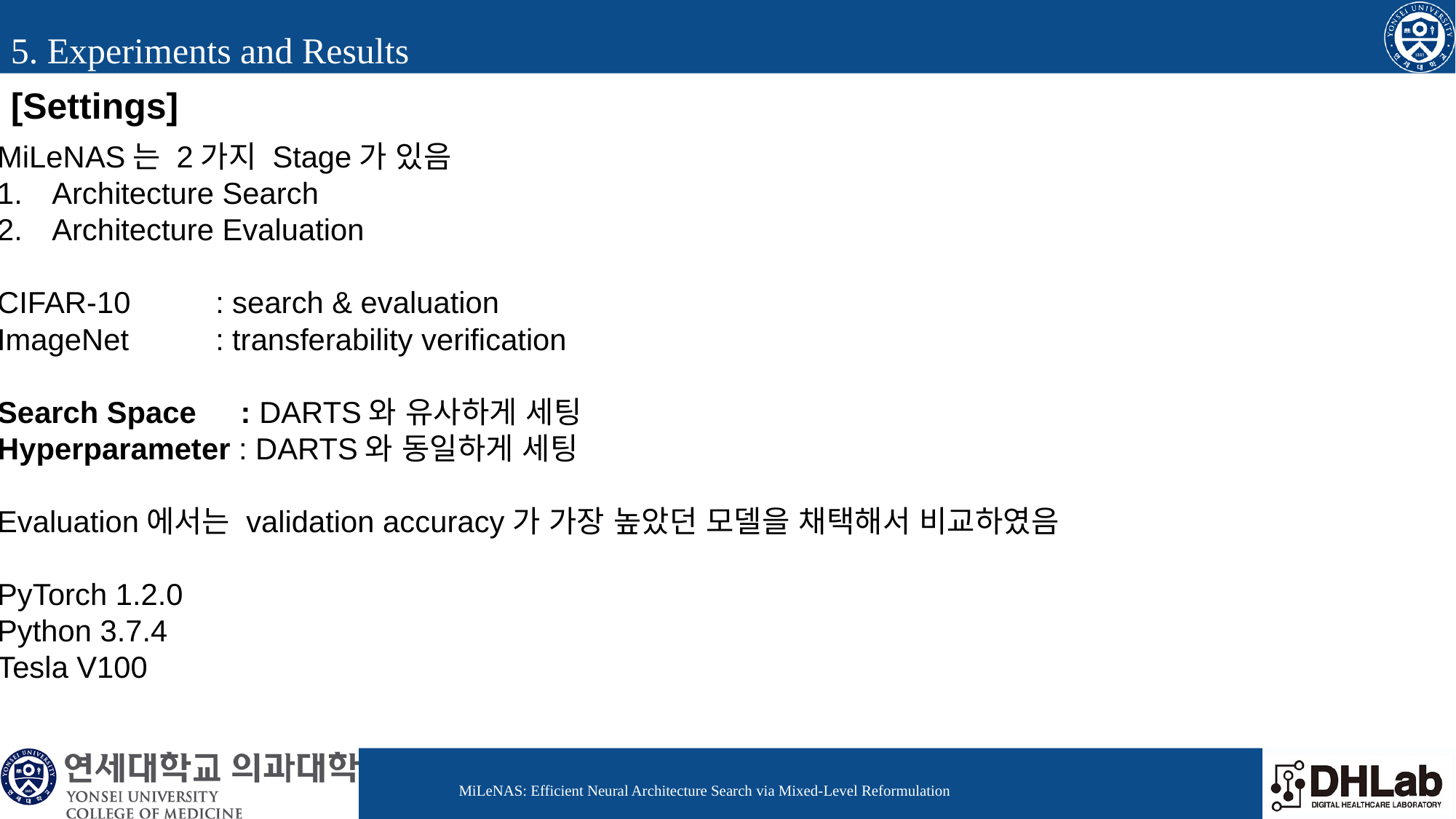

5. Experiments and Results
[Settings]
MiLeNAS는 2가지 Stage가 있음
Architecture Search
Architecture Evaluation

CIFAR-10	: search & evaluation
ImageNet	: transferability verification

Search Space 	   : DARTS와 유사하게 세팅
Hyperparameter : DARTS와 동일하게 세팅

Evaluation에서는 validation accuracy가 가장 높았던 모델을 채택해서 비교하였음

PyTorch 1.2.0
Python 3.7.4
Tesla V100